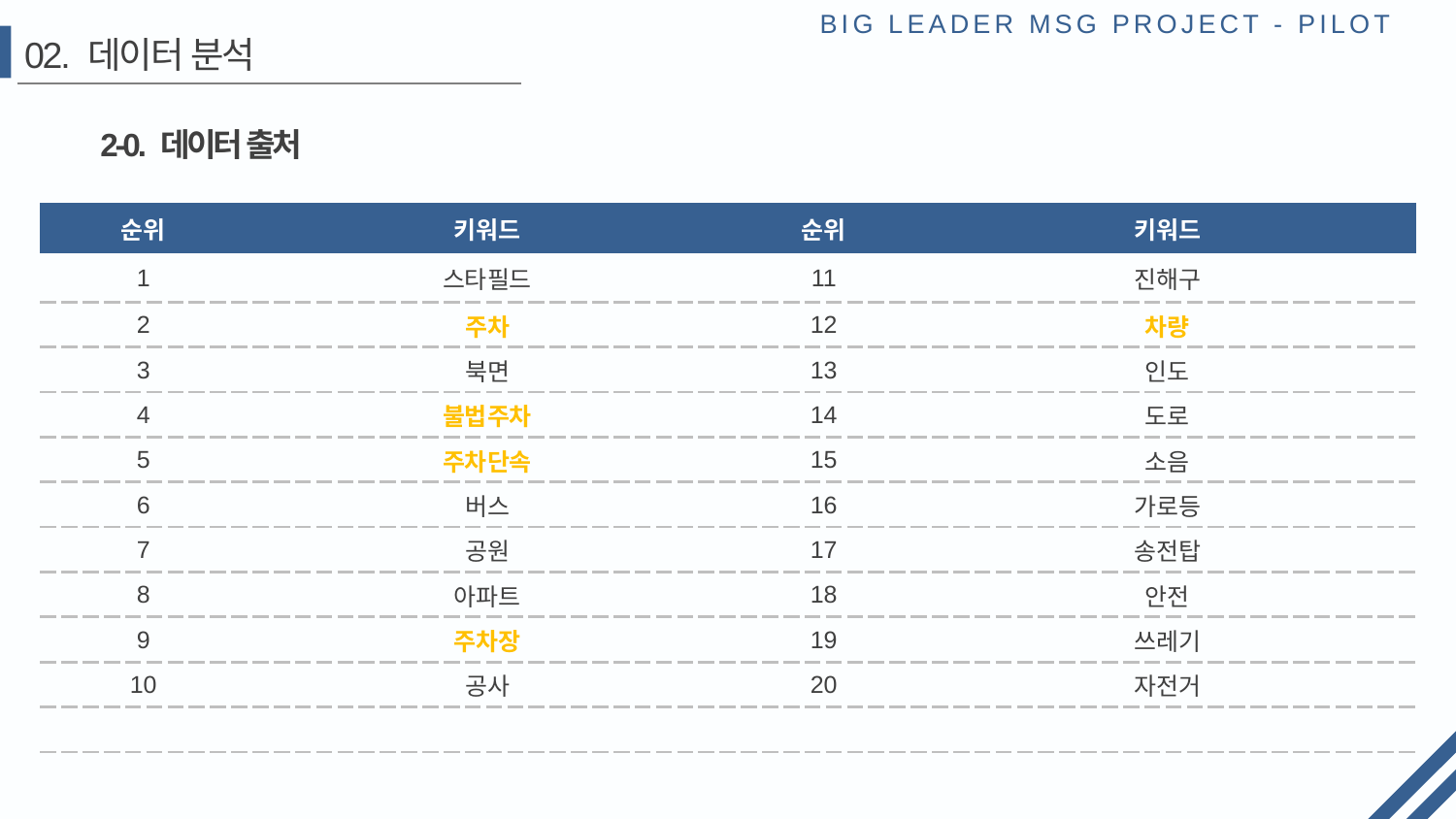

# 02. 데이터 분석
2-0. 데이터 출처
| 순위 | 키워드 | 순위 | 키워드 |
| --- | --- | --- | --- |
| 1 | 스타필드 | 11 | 진해구 |
| 2 | 주차 | 12 | 차량 |
| 3 | 북면 | 13 | 인도 |
| 4 | 불법주차 | 14 | 도로 |
| 5 | 주차단속 | 15 | 소음 |
| 6 | 버스 | 16 | 가로등 |
| 7 | 공원 | 17 | 송전탑 |
| 8 | 아파트 | 18 | 안전 |
| 9 | 주차장 | 19 | 쓰레기 |
| 10 | 공사 | 20 | 자전거 |
|  |  |  |  |
|  |  |  |  |